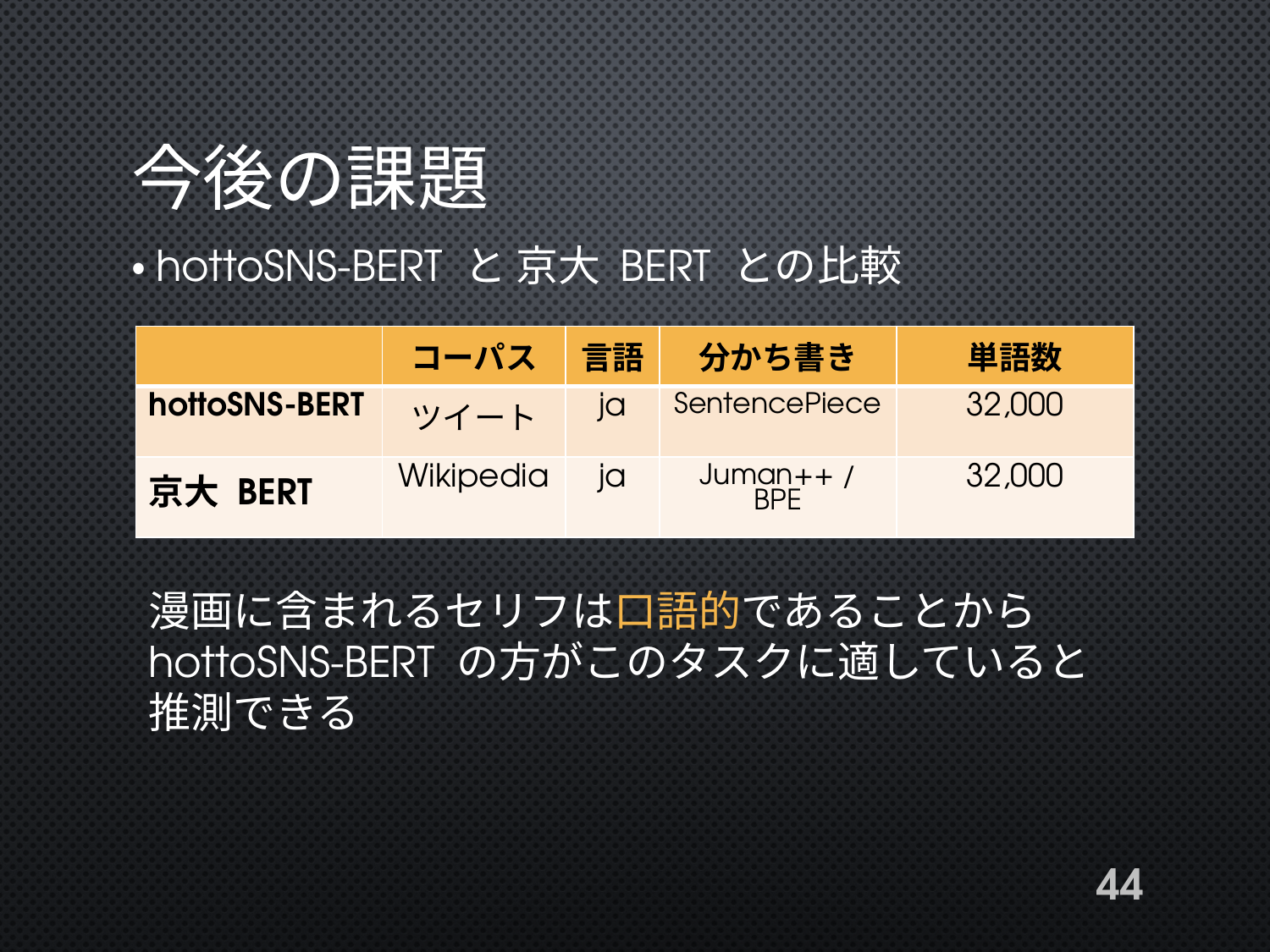

# 今後の課題
・hottoSNS-BERT と 京大 BERT との比較
|  | コーパス | 言語 | 分かち書き | 単語数 |
| --- | --- | --- | --- | --- |
| hottoSNS-BERT | ツイート | ja | SentencePiece | 32,000 |
| 京大 BERT | Wikipedia | ja | Juman++ / BPE | 32,000 |
漫画に含まれるセリフは口語的であることから hottoSNS-BERT の方がこのタスクに適していると推測できる
44